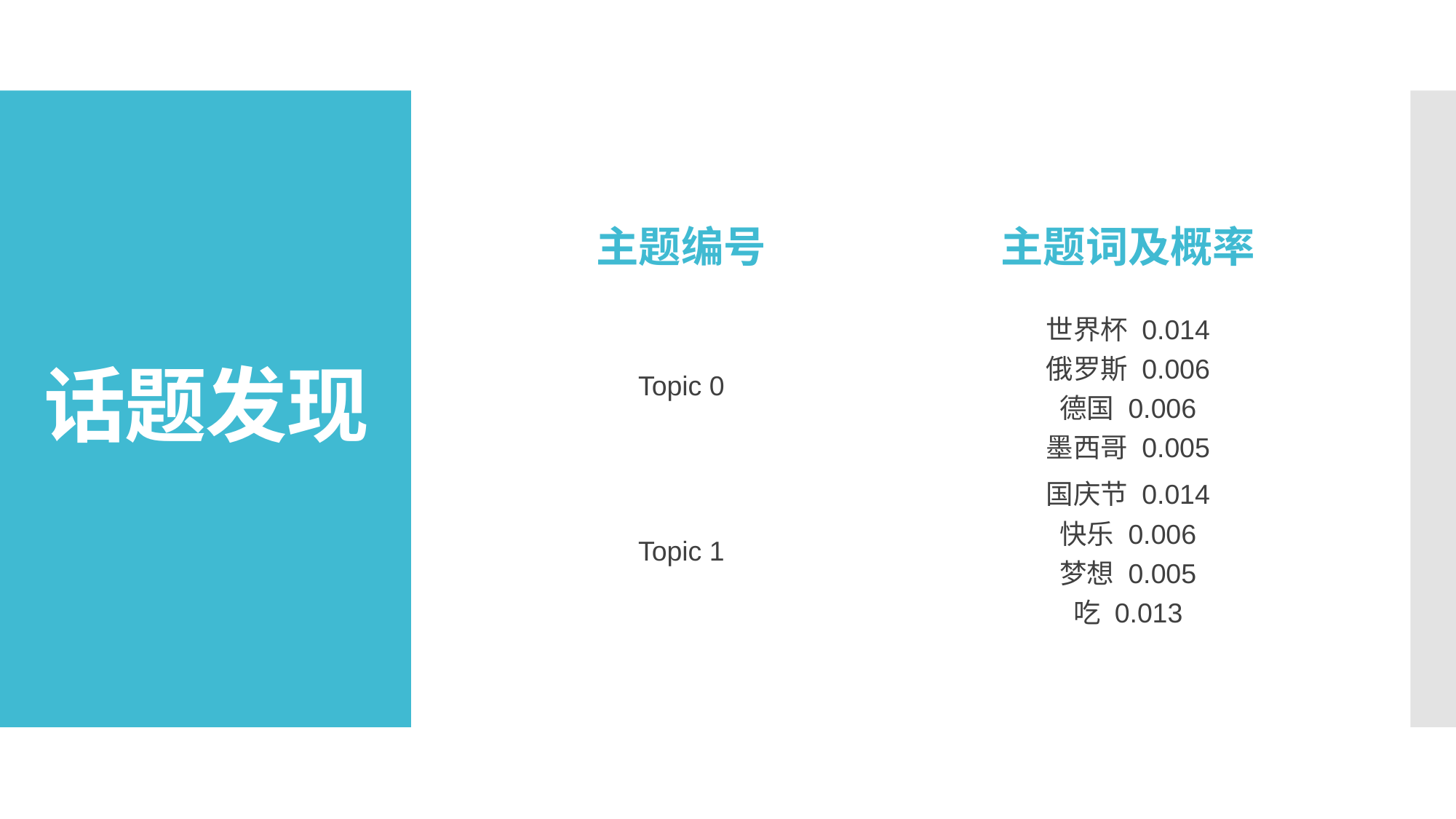

# 话题发现
| 主题编号 | 主题词及概率 |
| --- | --- |
| Topic 0 | 世界杯 0.014 俄罗斯 0.006 德国 0.006 墨西哥 0.005 |
| Topic 1 | 国庆节 0.014 快乐 0.006 梦想 0.005 吃 0.013 |